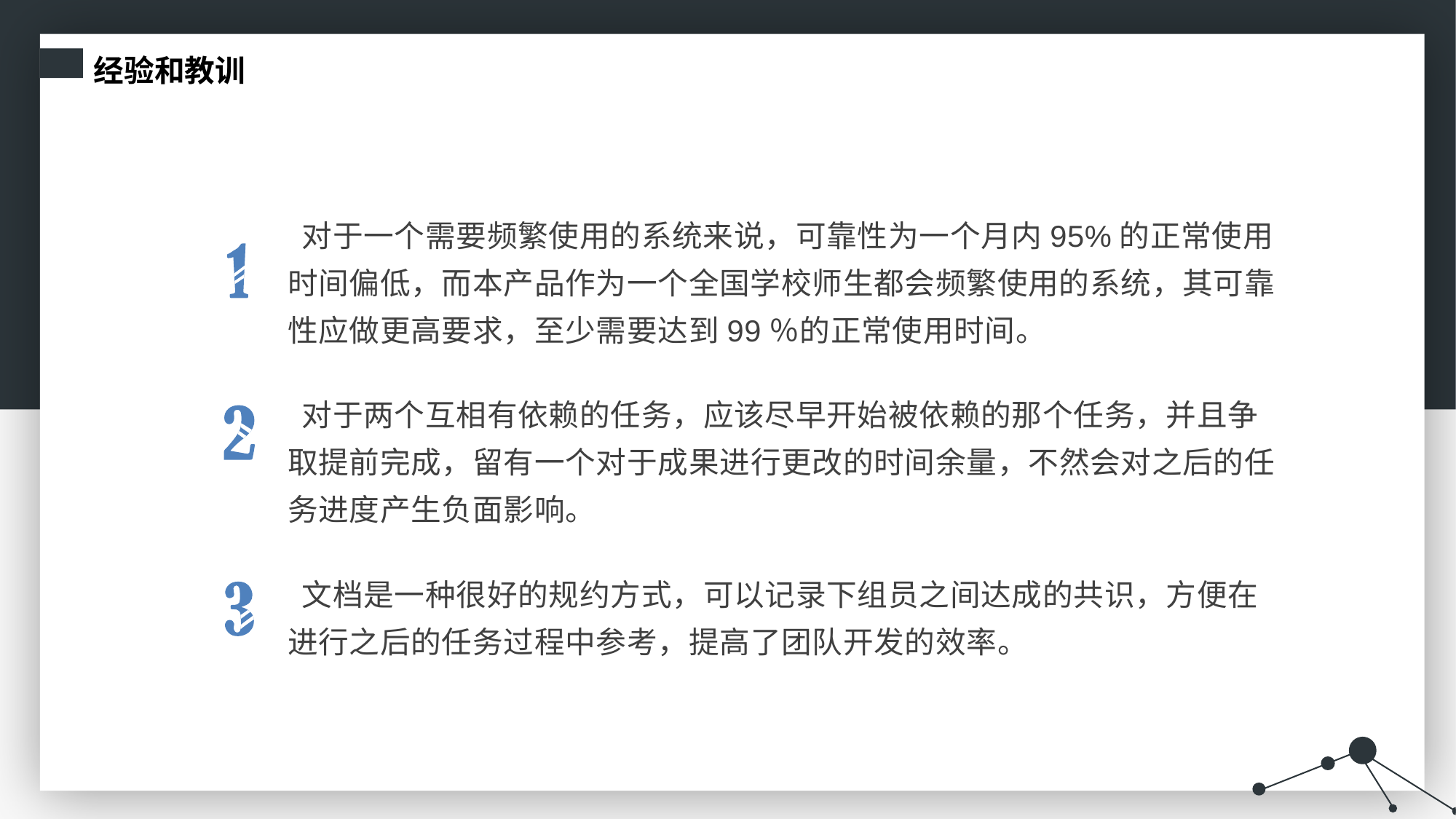

经验和教训

 对于一个需要频繁使用的系统来说，可靠性为一个月内95%的正常使用时间偏低，而本产品作为一个全国学校师生都会频繁使用的系统，其可靠性应做更高要求，至少需要达到99％的正常使用时间。
 对于两个互相有依赖的任务，应该尽早开始被依赖的那个任务，并且争取提前完成，留有一个对于成果进行更改的时间余量，不然会对之后的任务进度产生负面影响。
 文档是一种很好的规约方式，可以记录下组员之间达成的共识，方便在进行之后的任务过程中参考，提高了团队开发的效率。